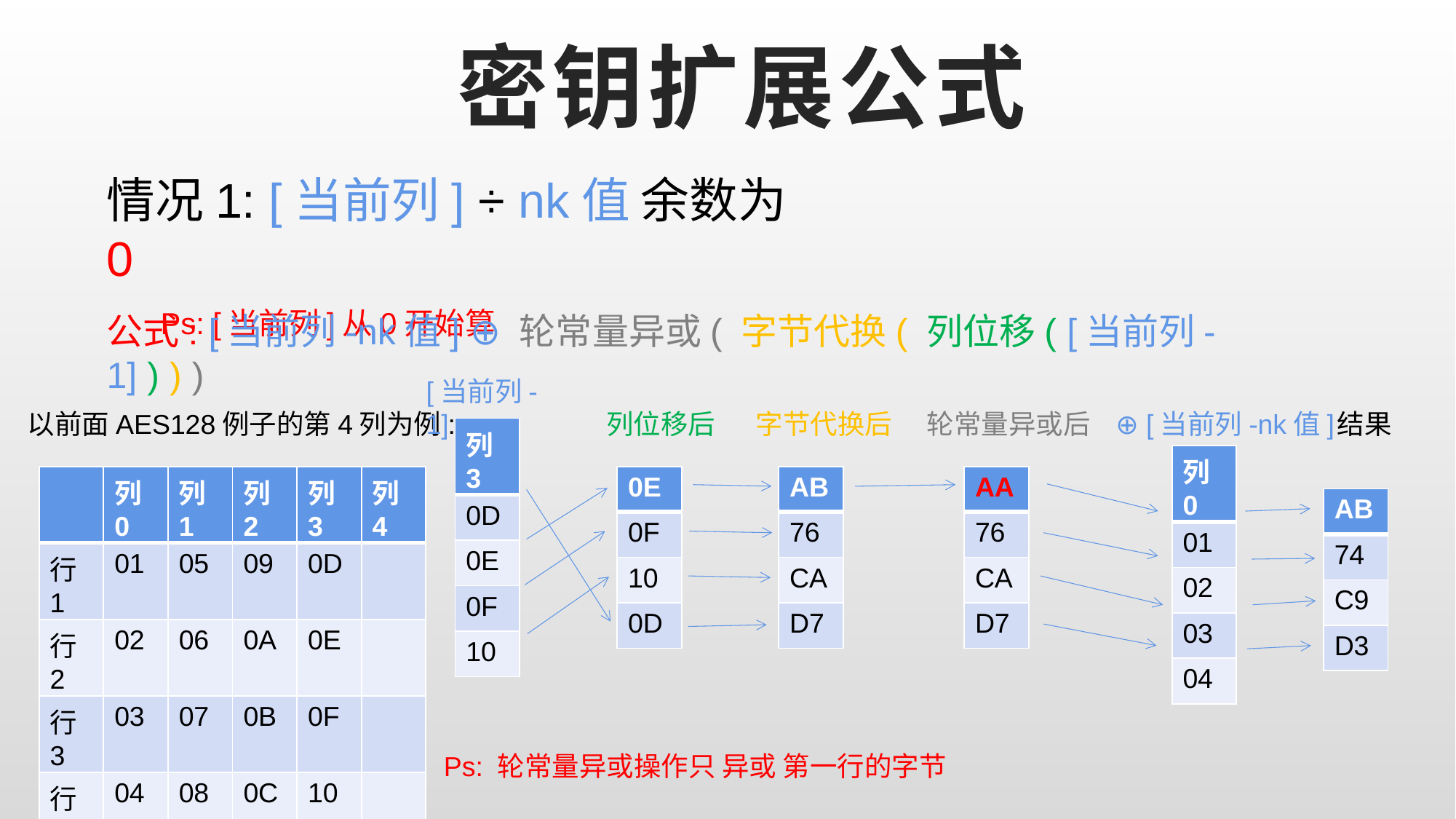

# 密钥扩展公式
情况1: [当前列] ÷ nk值 余数为 0
    Ps: [当前列]从0开始算
公式: [当前列-nk值] ⊕ 轮常量异或( 字节代换( 列位移( [当前列-1] ) ) )
[当前列-1]
以前面AES128例子的第4列为例:
列位移后
字节代换后
轮常量异或后
⊕ [当前列-nk值]
结果
| 列3 |
| --- |
| 0D |
| 0E |
| 0F |
| 10 |
| 列0 |
| --- |
| 01 |
| 02 |
| 03 |
| 04 |
|  | 列0 | 列1 | 列2 | 列3 | 列4 |
| --- | --- | --- | --- | --- | --- |
| 行1 | 01 | 05 | 09 | 0D |  |
| 行2 | 02 | 06 | 0A | 0E |  |
| 行3 | 03 | 07 | 0B | 0F |  |
| 行4 | 04 | 08 | 0C | 10 |  |
| 0E |
| --- |
| 0F |
| 10 |
| 0D |
| AB |
| --- |
| 76 |
| CA |
| D7 |
| AA |
| --- |
| 76 |
| CA |
| D7 |
| AB |
| --- |
| 74 |
| C9 |
| D3 |
Ps: 轮常量异或操作只 异或 第一行的字节